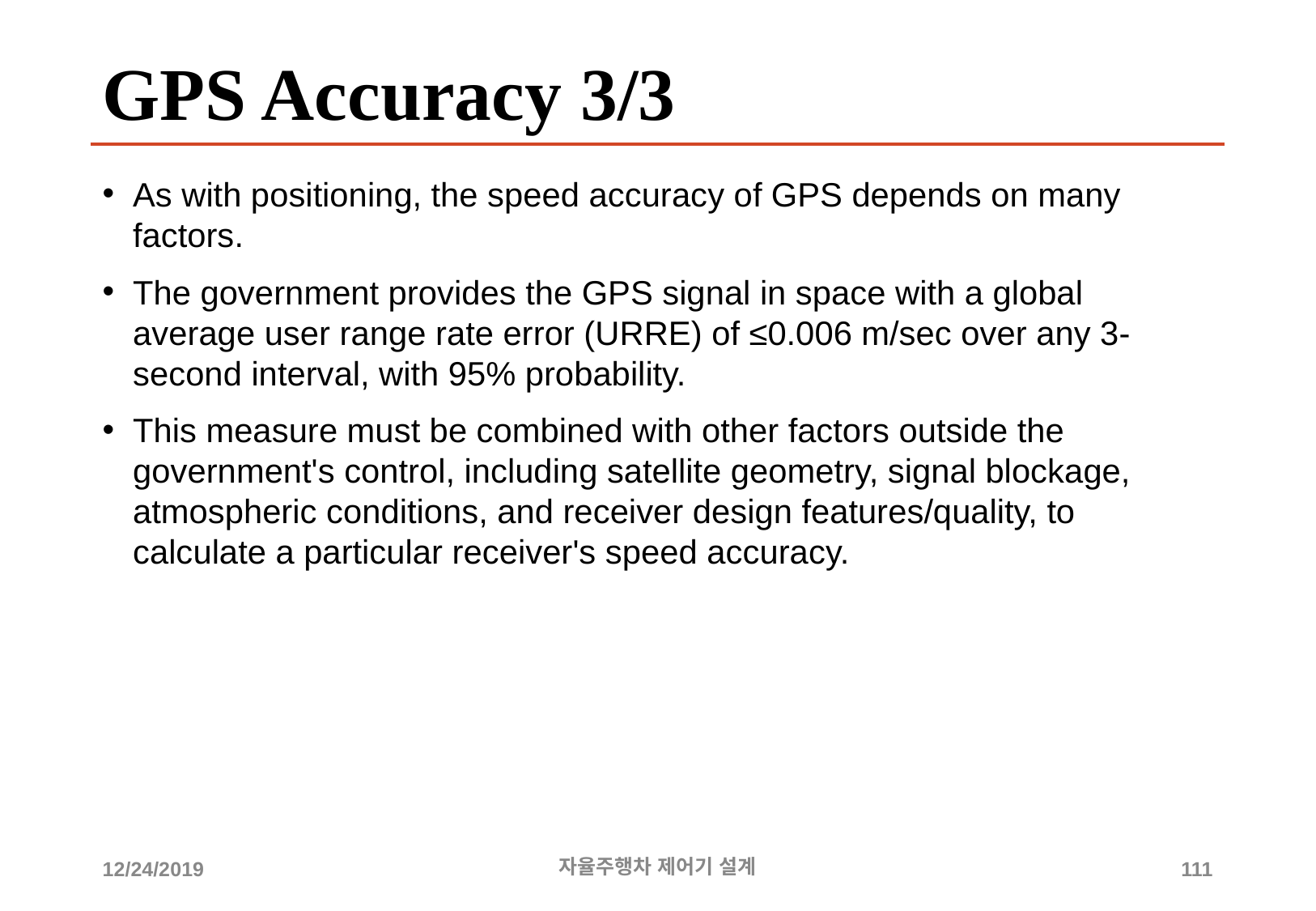

# GPS Accuracy 3/3
As with positioning, the speed accuracy of GPS depends on many factors.
The government provides the GPS signal in space with a global average user range rate error (URRE) of ≤0.006 m/sec over any 3-second interval, with 95% probability.
This measure must be combined with other factors outside the government's control, including satellite geometry, signal blockage, atmospheric conditions, and receiver design features/quality, to calculate a particular receiver's speed accuracy.

12/24/2019
자율주행차 제어기 설계
111